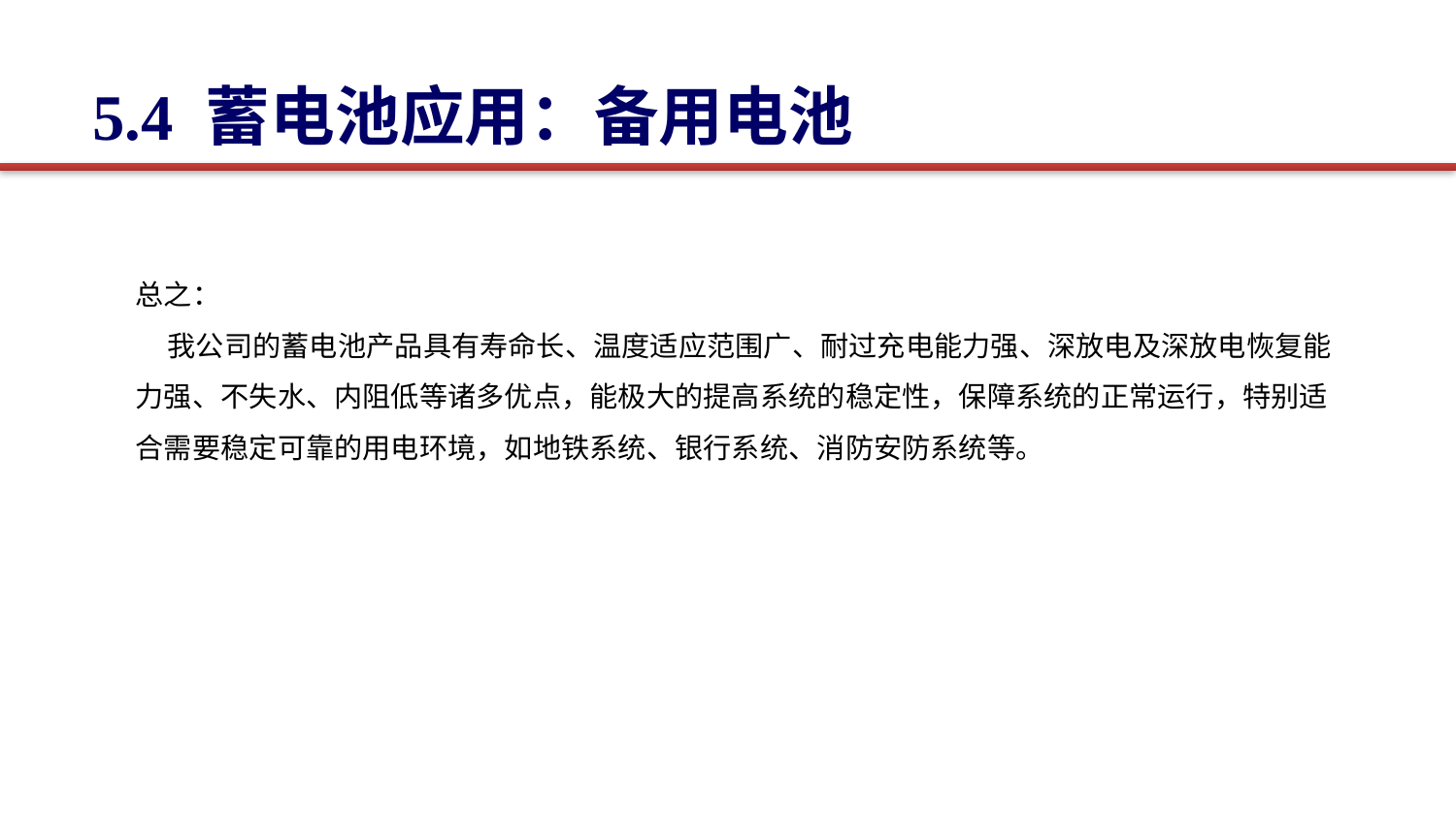

5.4 蓄电池应用：备用电池

总之：
    我公司的蓄电池产品具有寿命长、温度适应范围广、耐过充电能力强、深放电及深放电恢复能力强、不失水、内阻低等诸多优点，能极大的提高系统的稳定性，保障系统的正常运行，特别适合需要稳定可靠的用电环境，如地铁系统、银行系统、消防安防系统等。